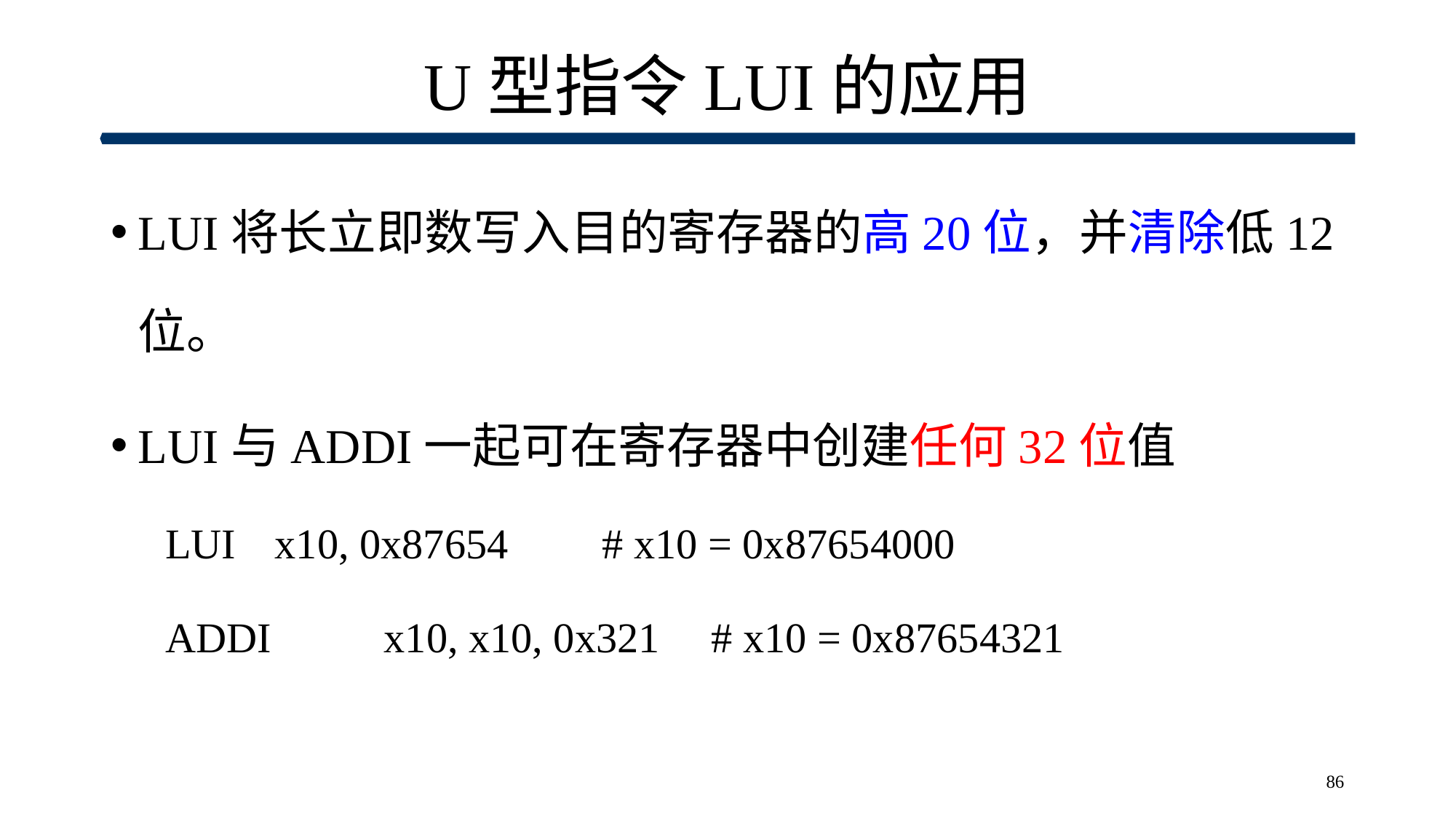

# U型指令LUI的应用
LUI将长立即数写入目的寄存器的高20位，并清除低12位。
LUI与ADDI一起可在寄存器中创建任何32位值
LUI	x10, 0x87654 	# x10 = 0x87654000
ADDI 	x10, x10, 0x321 	# x10 = 0x87654321

86